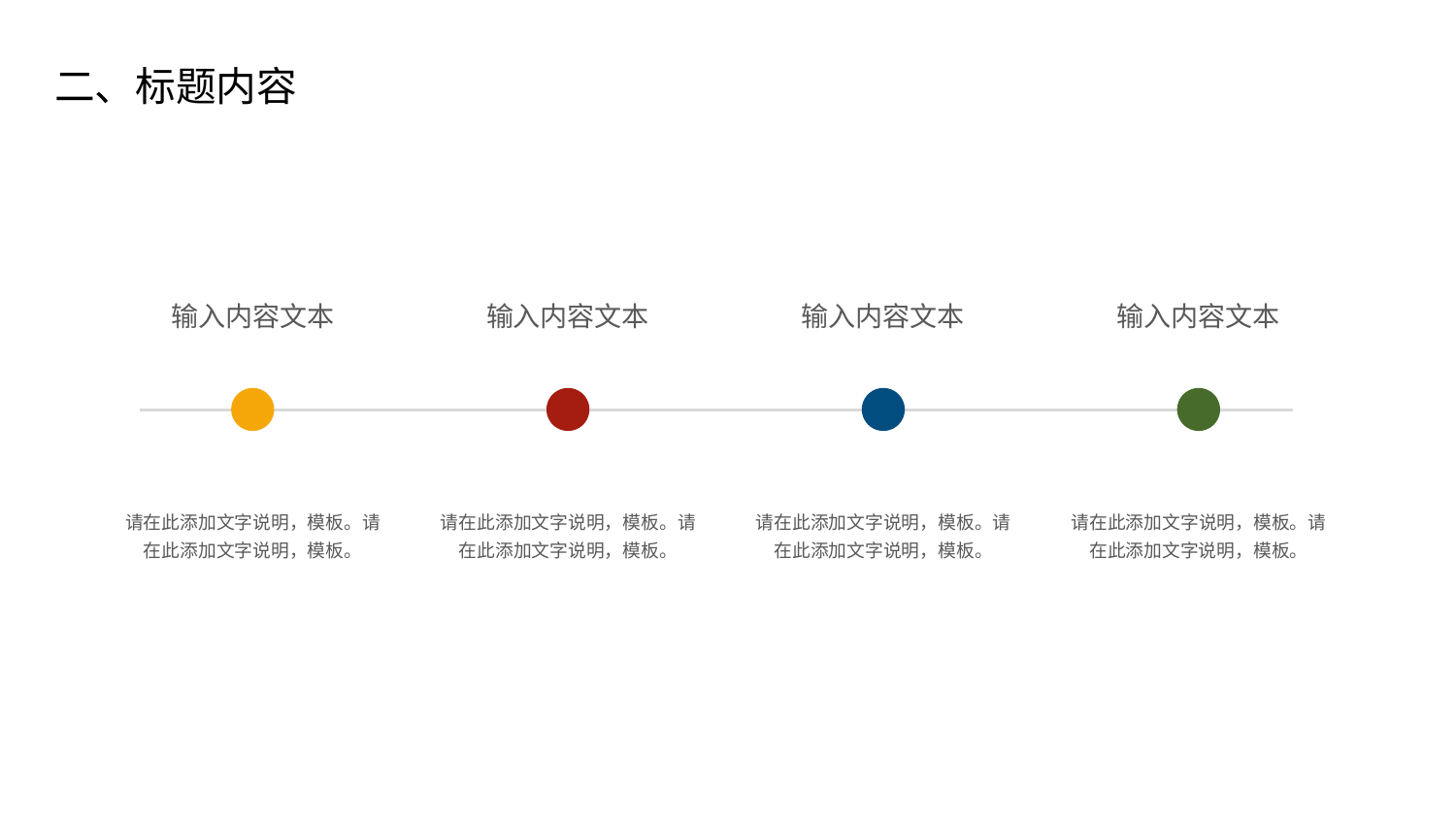

二、标题内容
输入内容文本
输入内容文本
输入内容文本
输入内容文本

请在此添加文字说明，模板。请在此添加文字说明，模板。
请在此添加文字说明，模板。请在此添加文字说明，模板。
请在此添加文字说明，模板。请在此添加文字说明，模板。
请在此添加文字说明，模板。请在此添加文字说明，模板。